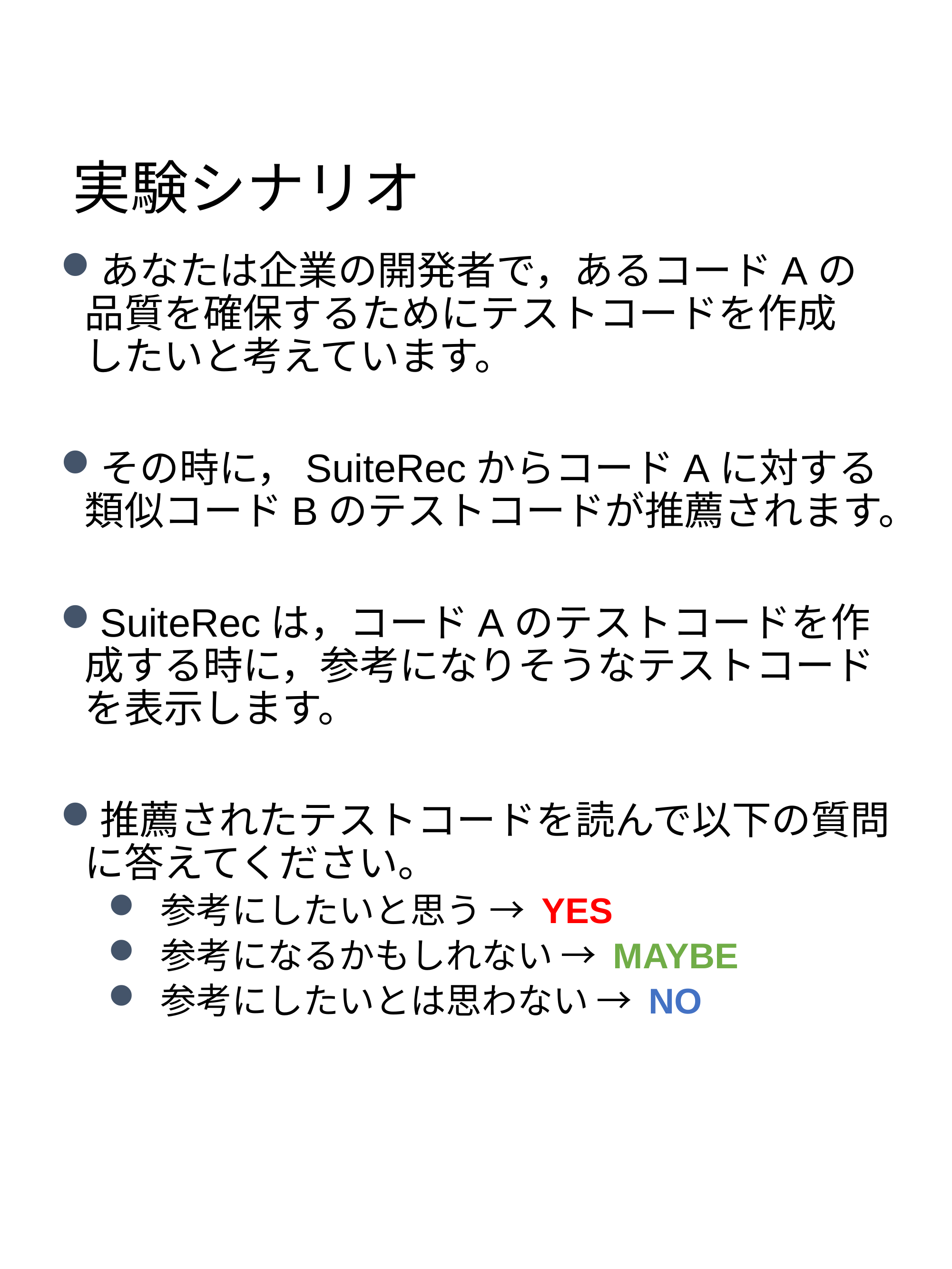

# 実験シナリオ
あなたは企業の開発者で，あるコードAの
品質を確保するためにテストコードを作成
したいと考えています。

その時に，SuiteRecからコードAに対する類似コードBのテストコードが推薦されます。

SuiteRecは，コードAのテストコードを作成する時に，参考になりそうなテストコードを表示します。

推薦されたテストコードを読んで以下の質問に答えてください。
 参考にしたいと思う → YES
 参考になるかもしれない → MAYBE
 参考にしたいとは思わない → NO